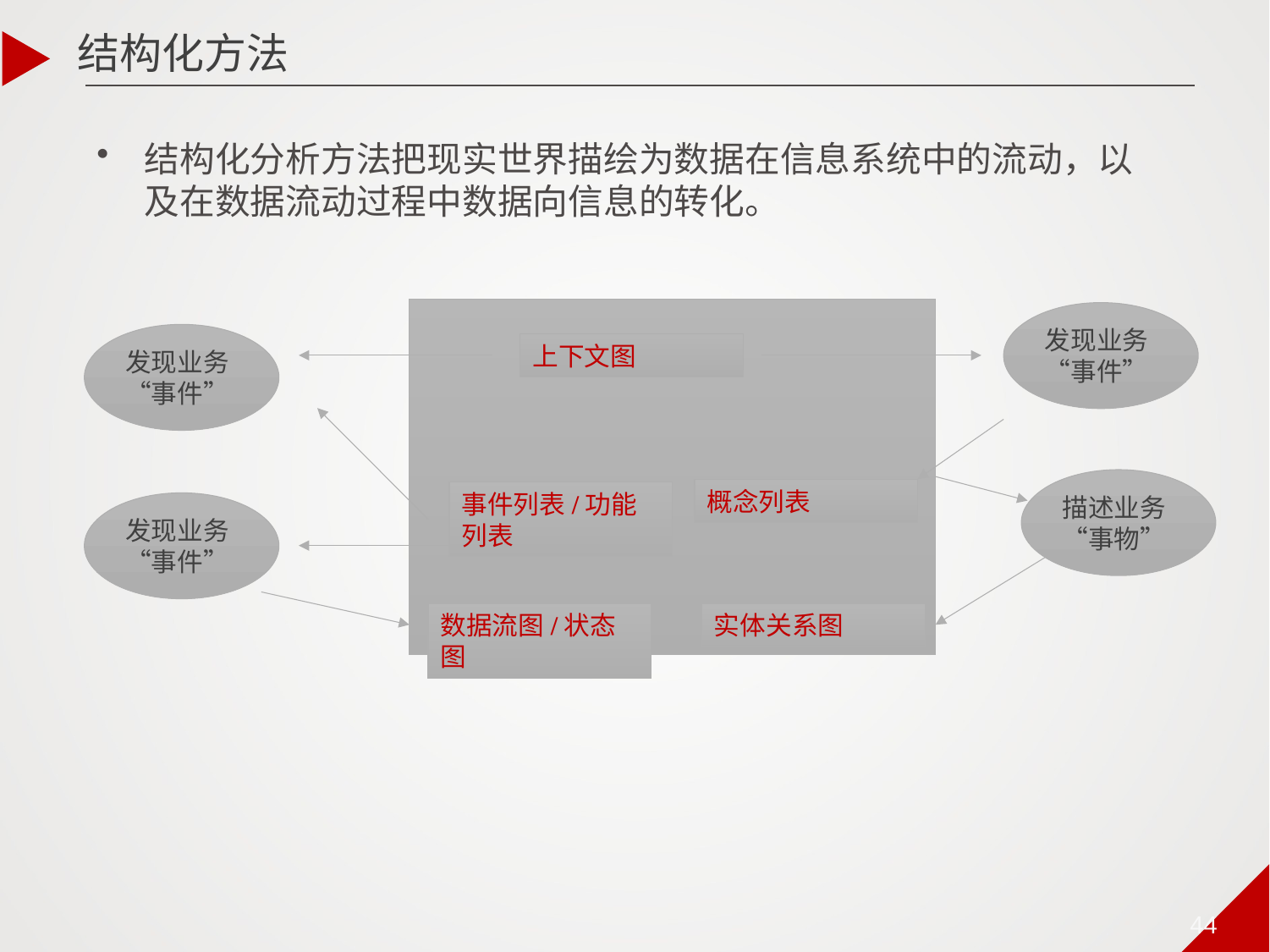

# 结构化方法

结构化分析方法把现实世界描绘为数据在信息系统中的流动，以及在数据流动过程中数据向信息的转化。

发现业务“事件”
发现业务“事件”
上下文图
描述业务“事物”
概念列表
事件列表/功能列表
发现业务“事件”
数据流图/状态图
实体关系图